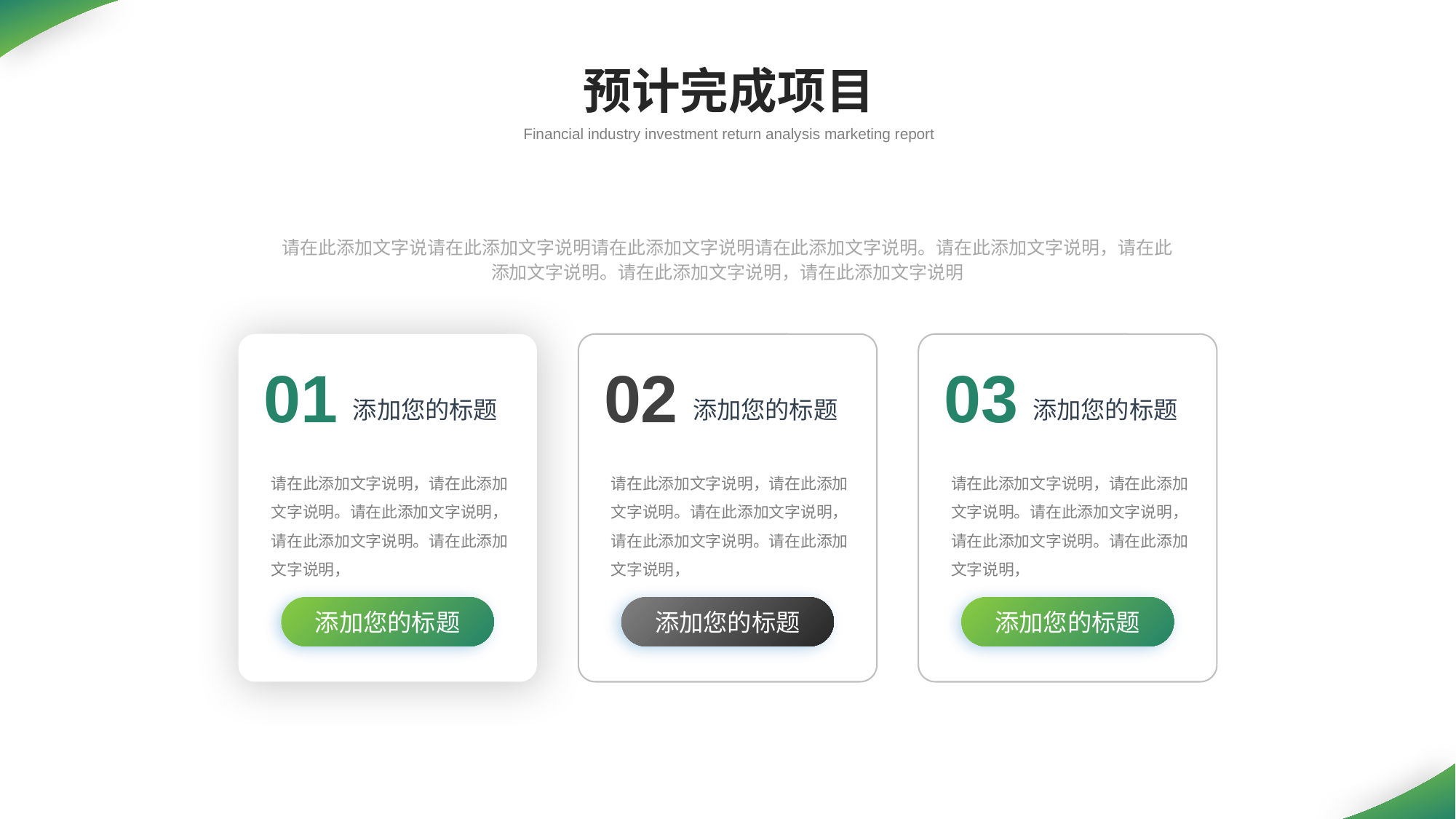

预计完成项目
Financial industry investment return analysis marketing report
请在此添加文字说请在此添加文字说明请在此添加文字说明请在此添加文字说明。请在此添加文字说明，请在此添加文字说明。请在此添加文字说明，请在此添加文字说明

01
02
03
添加您的标题
添加您的标题
添加您的标题
请在此添加文字说明，请在此添加文字说明。请在此添加文字说明，请在此添加文字说明。请在此添加文字说明，
请在此添加文字说明，请在此添加文字说明。请在此添加文字说明，请在此添加文字说明。请在此添加文字说明，
请在此添加文字说明，请在此添加文字说明。请在此添加文字说明，请在此添加文字说明。请在此添加文字说明，
添加您的标题
添加您的标题
添加您的标题